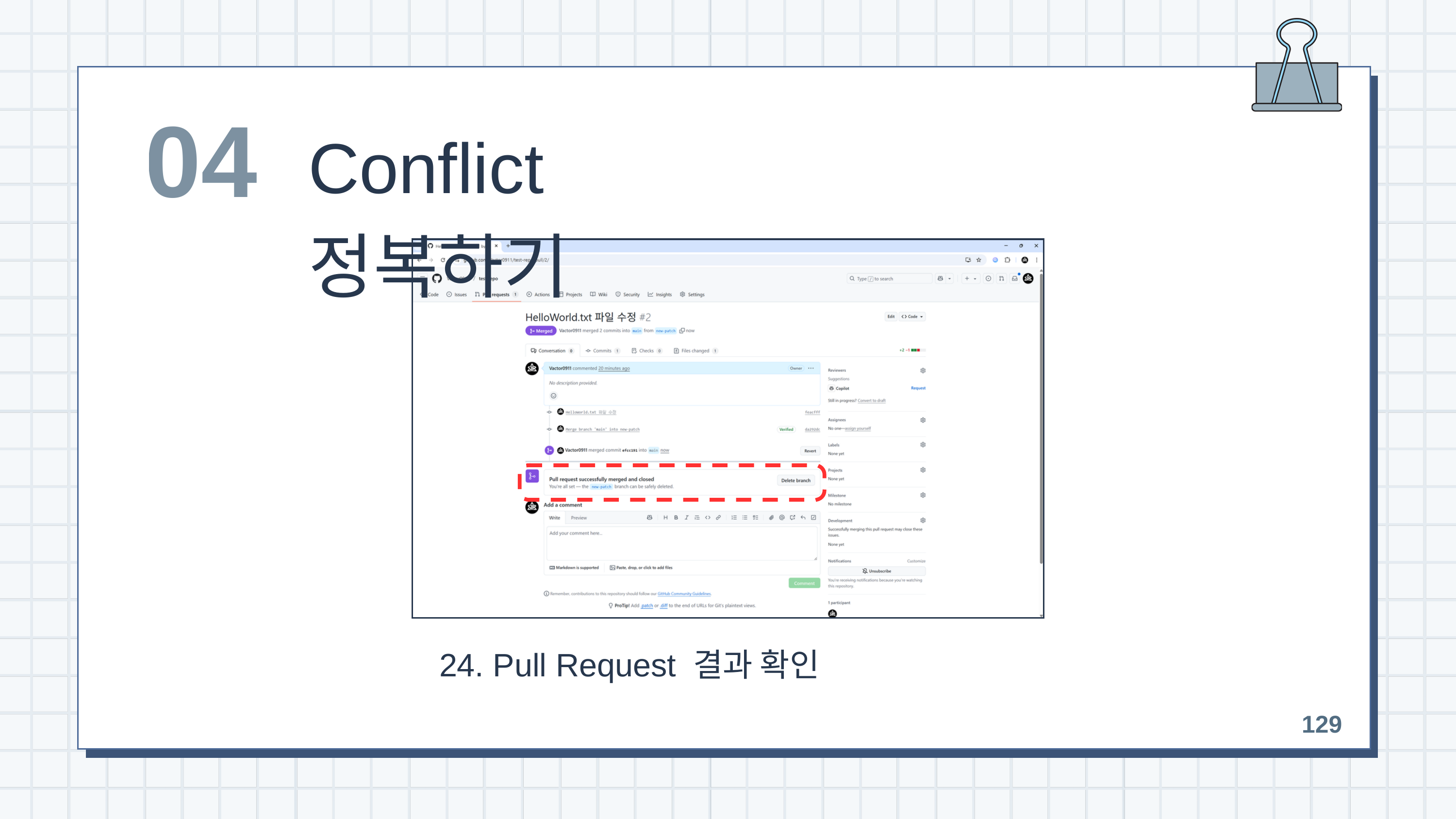

04
Conflict 정복하기

   24. Pull Request 결과 확인
129